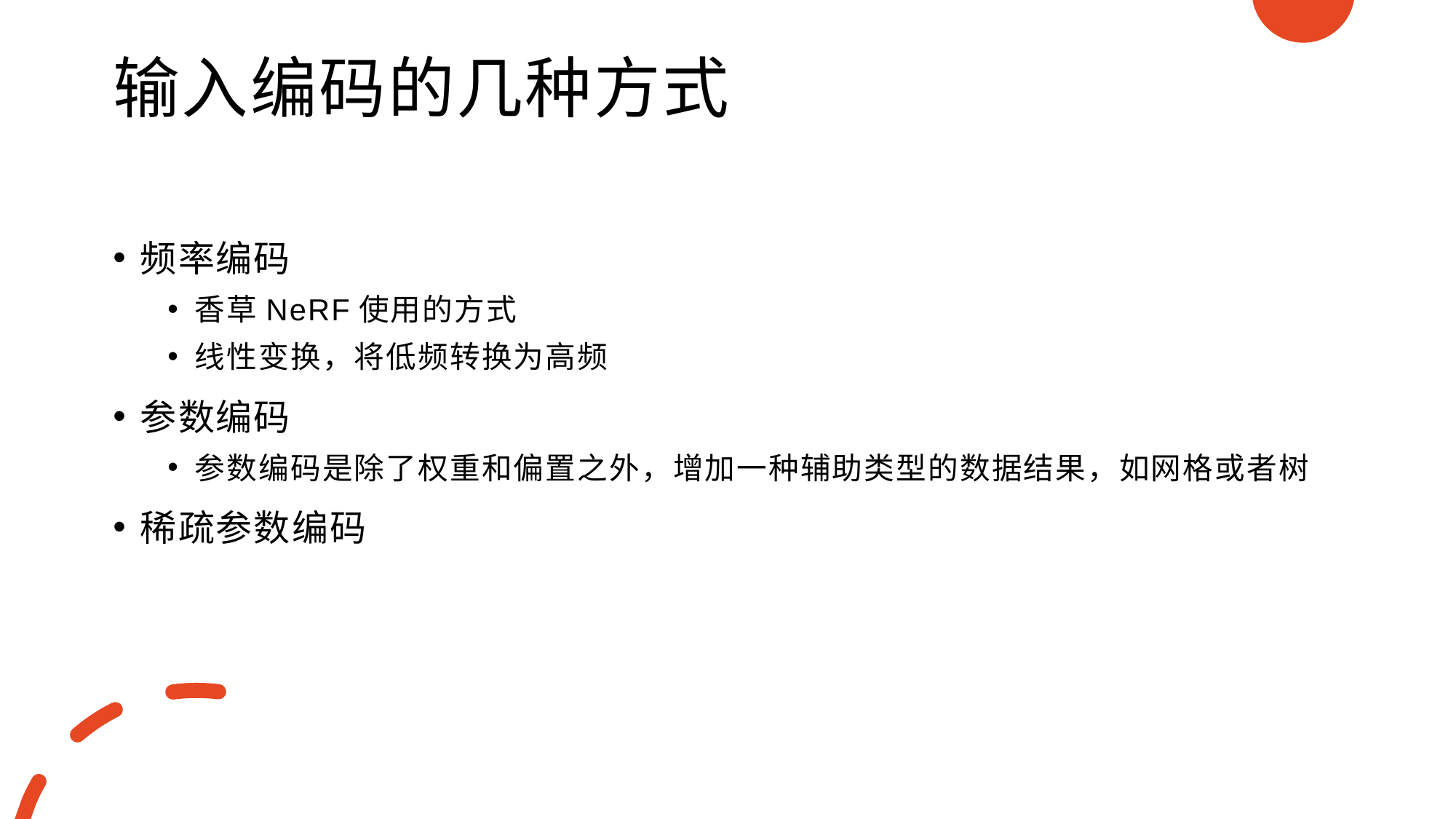

# 输入编码的几种方式
频率编码
香草NeRF使用的方式
线性变换，将低频转换为高频
参数编码
参数编码是除了权重和偏置之外，增加一种辅助类型的数据结果，如网格或者树
稀疏参数编码